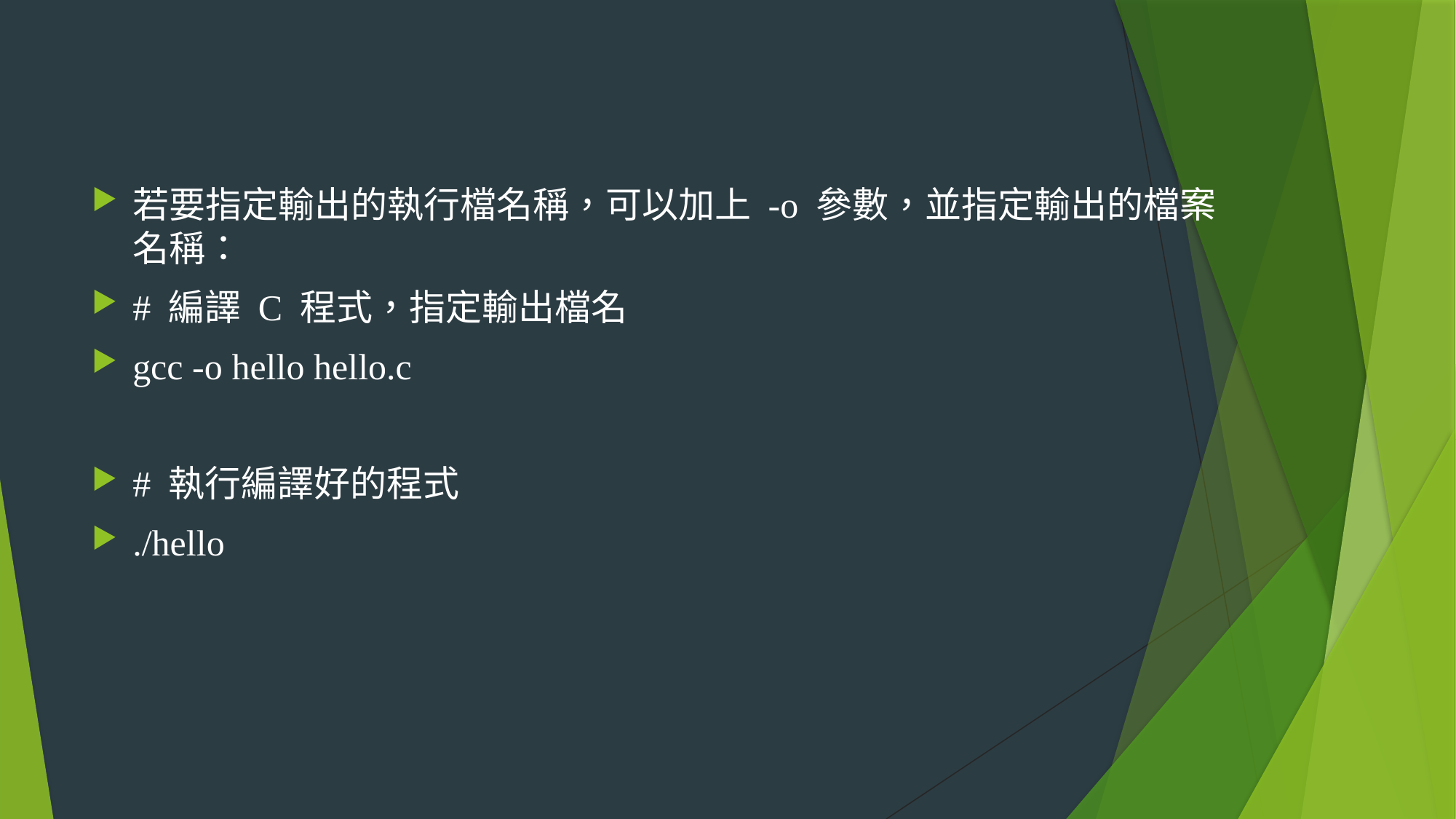

#
若要指定輸出的執行檔名稱，可以加上 -o 參數，並指定輸出的檔案名稱：
# 編譯 C 程式，指定輸出檔名
gcc -o hello hello.c

# 執行編譯好的程式
./hello